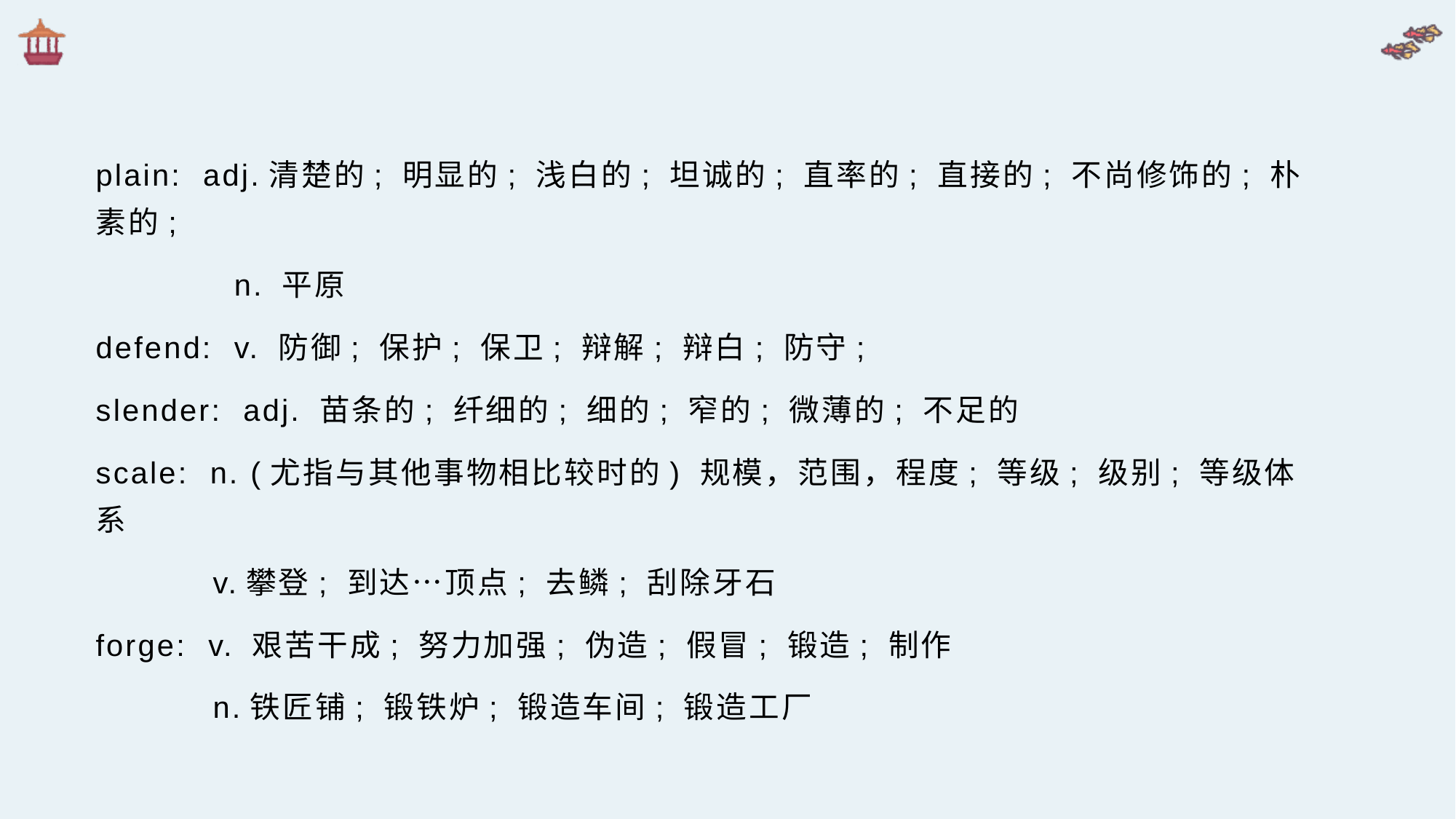

plain:  adj.清楚的; 明显的; 浅白的; 坦诚的; 直率的; 直接的; 不尚修饰的; 朴素的;
             n. 平原
defend:  v. 防御; 保护; 保卫; 辩解; 辩白; 防守;
slender:  adj. 苗条的; 纤细的; 细的; 窄的; 微薄的; 不足的
scale:  n. (尤指与其他事物相比较时的) 规模，范围，程度; 等级; 级别; 等级体系
           v.攀登; 到达…顶点; 去鳞; 刮除牙石
forge:  v. 艰苦干成; 努力加强; 伪造; 假冒; 锻造; 制作
           n.铁匠铺; 锻铁炉; 锻造车间; 锻造工厂